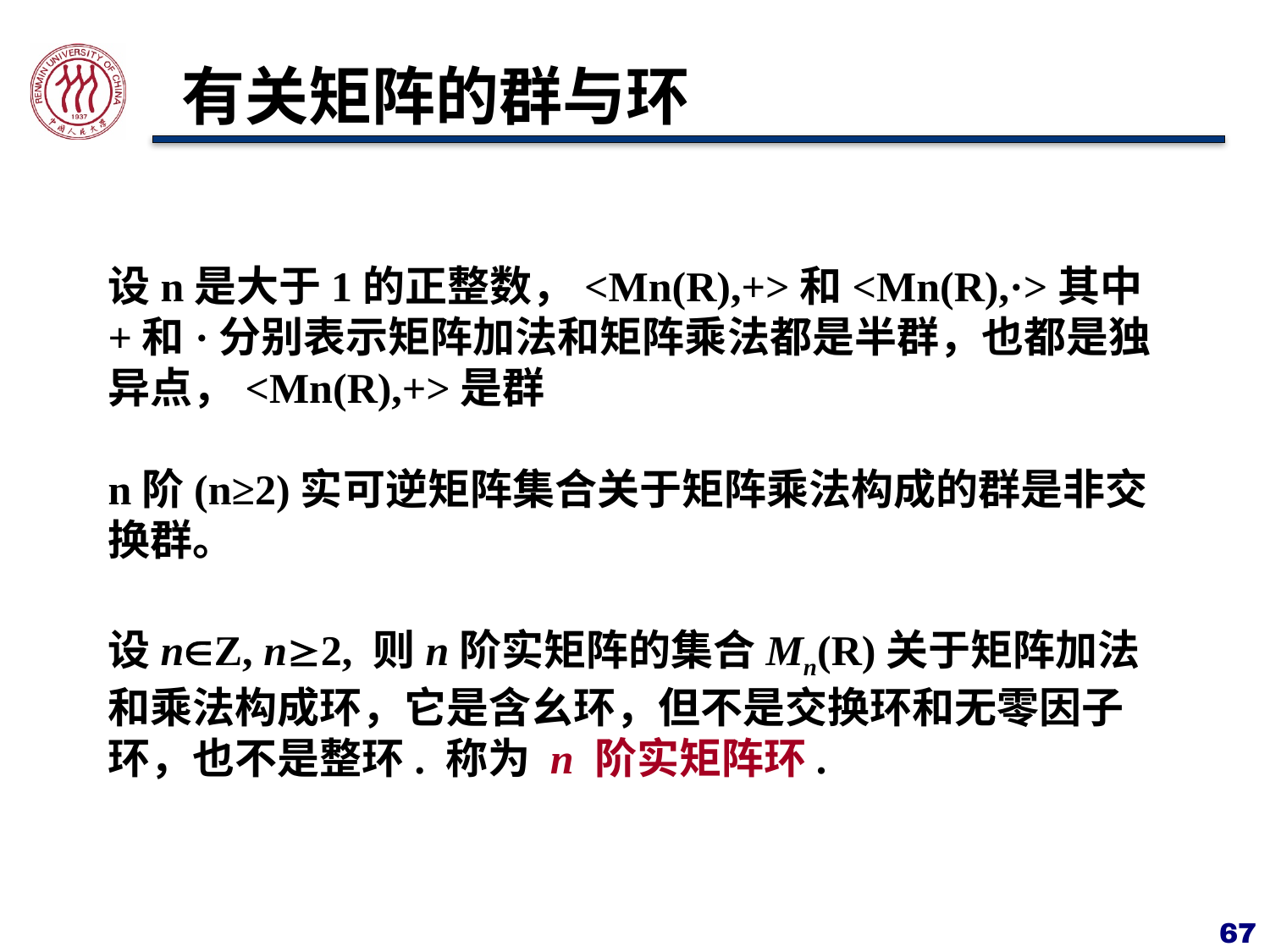

有关矩阵的群与环
# 设n是大于1的正整数，<Mn(R),+>和<Mn(R),·>其中+和·分别表示矩阵加法和矩阵乘法都是半群，也都是独异点，<Mn(R),+>是群 n阶(n≥2)实可逆矩阵集合关于矩阵乘法构成的群是非交换群。 设n∈Z, n≥2, 则n阶实矩阵的集合Mn(R)关于矩阵加法和乘法构成环，它是含幺环，但不是交换环和无零因子环，也不是整环. 称为 n 阶实矩阵环.